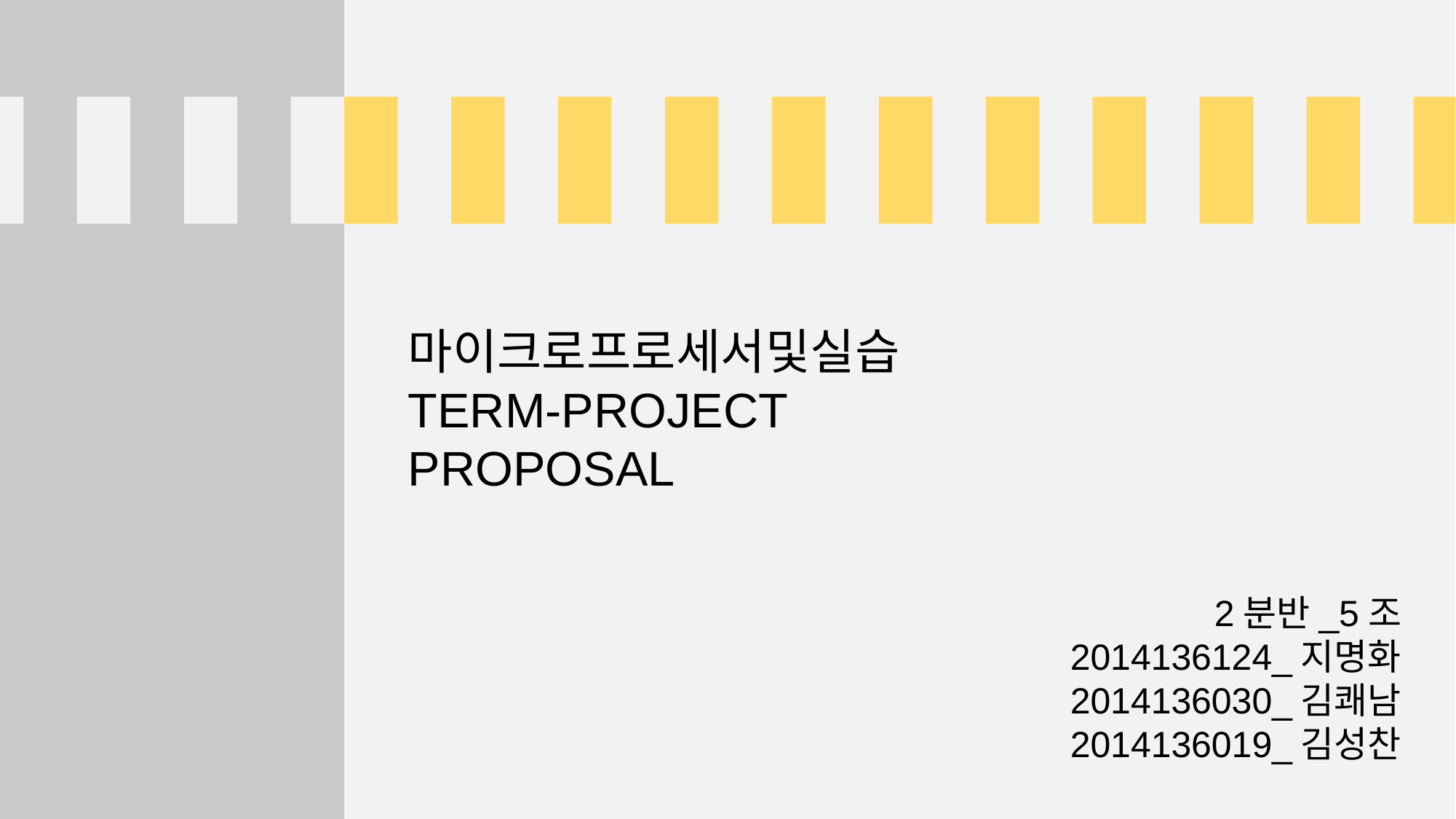

마이크로프로세서및실습
TERM-PROJECT
PROPOSAL
2분반_5조
2014136124_지명화
2014136030_김쾌남
2014136019_김성찬